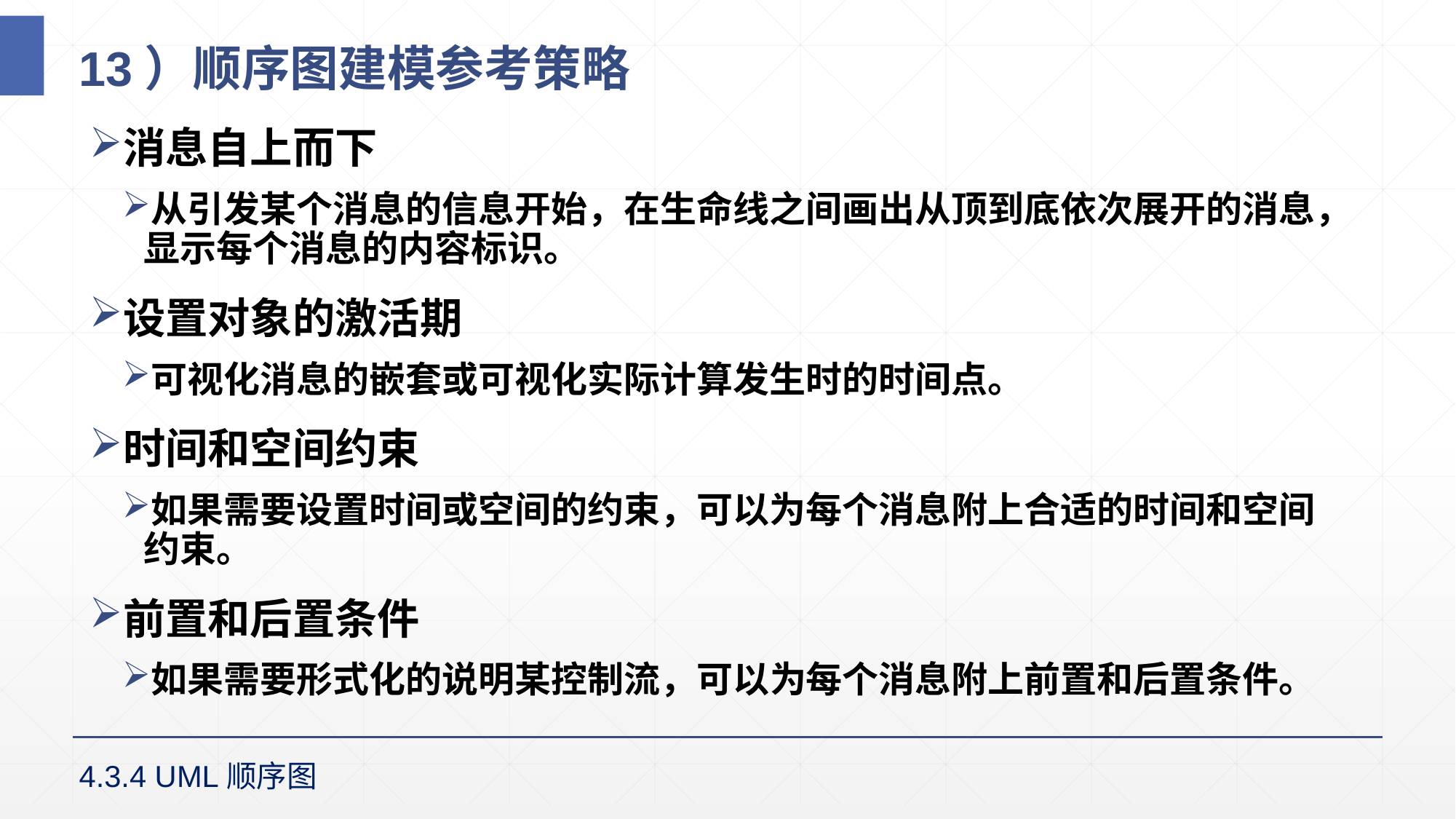

# 13）顺序图建模参考策略
消息自上而下
从引发某个消息的信息开始，在生命线之间画出从顶到底依次展开的消息，显示每个消息的内容标识。
设置对象的激活期
可视化消息的嵌套或可视化实际计算发生时的时间点。
时间和空间约束
如果需要设置时间或空间的约束，可以为每个消息附上合适的时间和空间约束。
前置和后置条件
如果需要形式化的说明某控制流，可以为每个消息附上前置和后置条件。
4.3.4 UML顺序图